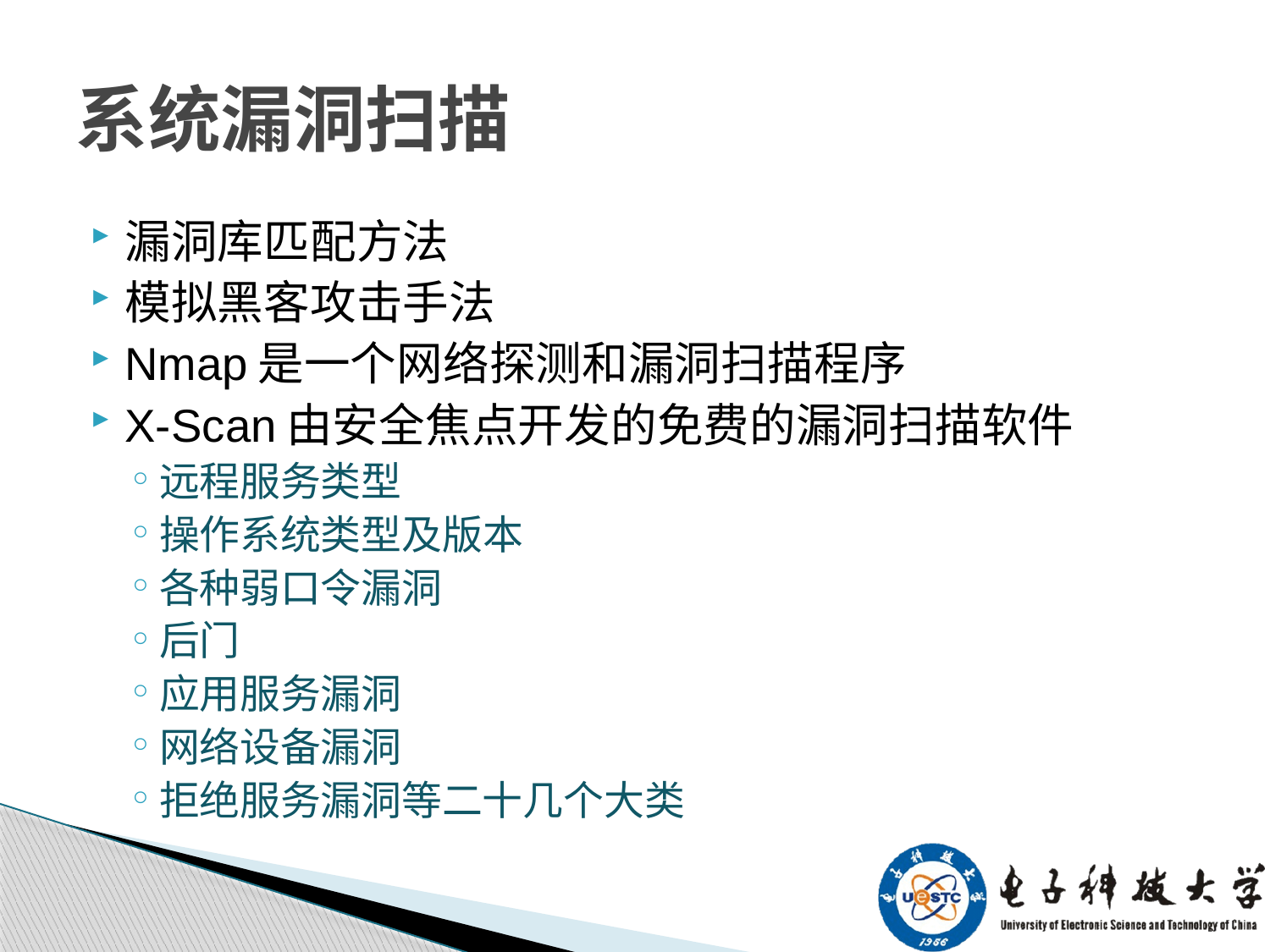

# 系统漏洞扫描
漏洞库匹配方法
模拟黑客攻击手法
Nmap是一个网络探测和漏洞扫描程序
X-Scan由安全焦点开发的免费的漏洞扫描软件
远程服务类型
操作系统类型及版本
各种弱口令漏洞
后门
应用服务漏洞
网络设备漏洞
拒绝服务漏洞等二十几个大类

79